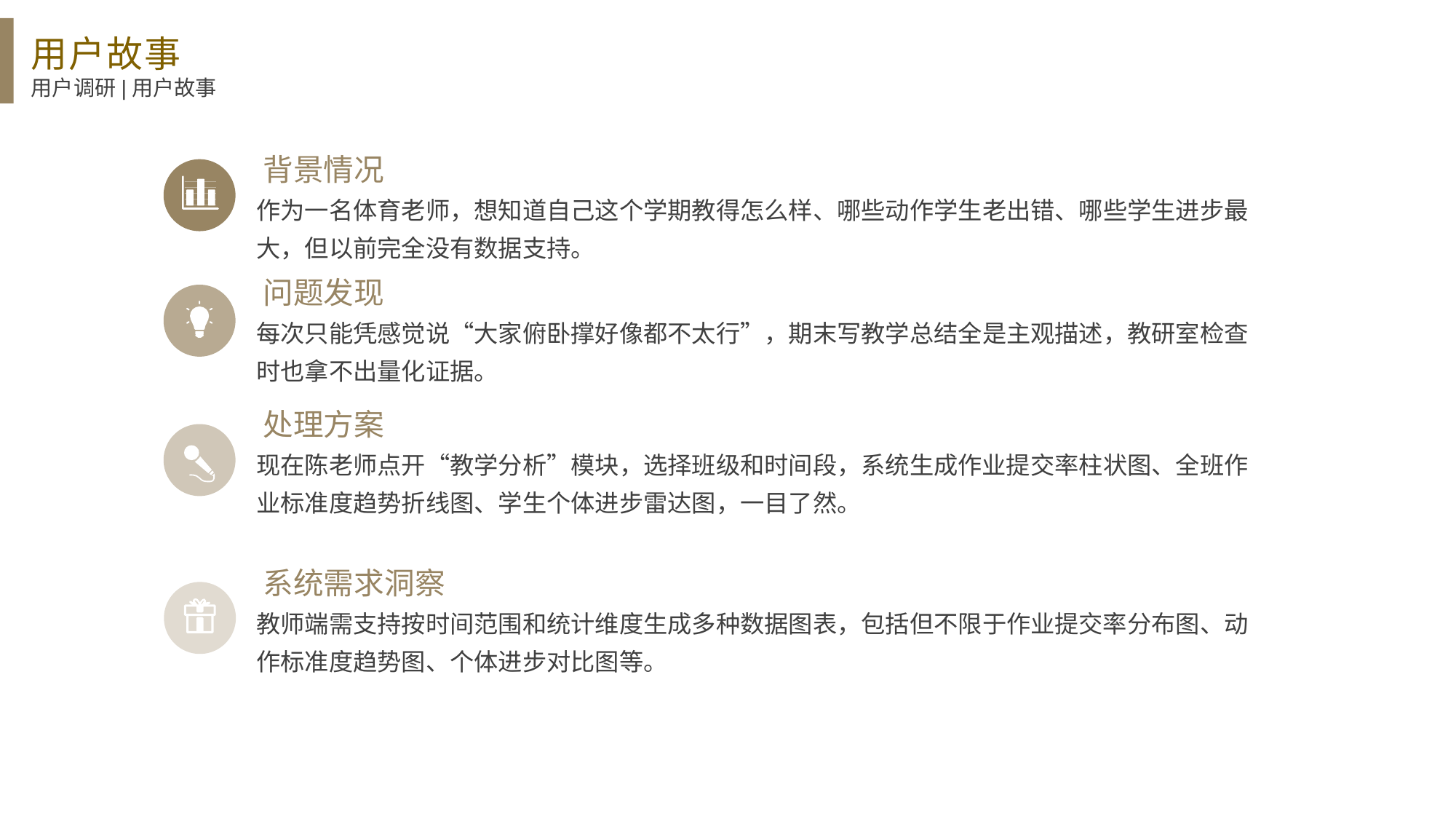

用户故事

用户调研|用户故事
背景情况
作为一名体育老师，想知道自己这个学期教得怎么样、哪些动作学生老出错、哪些学生进步最大，但以前完全没有数据支持。

问题发现
每次只能凭感觉说“大家俯卧撑好像都不太行”，期末写教学总结全是主观描述，教研室检查时也拿不出量化证据。

处理方案
现在陈老师点开“教学分析”模块，选择班级和时间段，系统生成作业提交率柱状图、全班作业标准度趋势折线图、学生个体进步雷达图，一目了然。

系统需求洞察
教师端需支持按时间范围和统计维度生成多种数据图表，包括但不限于作业提交率分布图、动作标准度趋势图、个体进步对比图等。